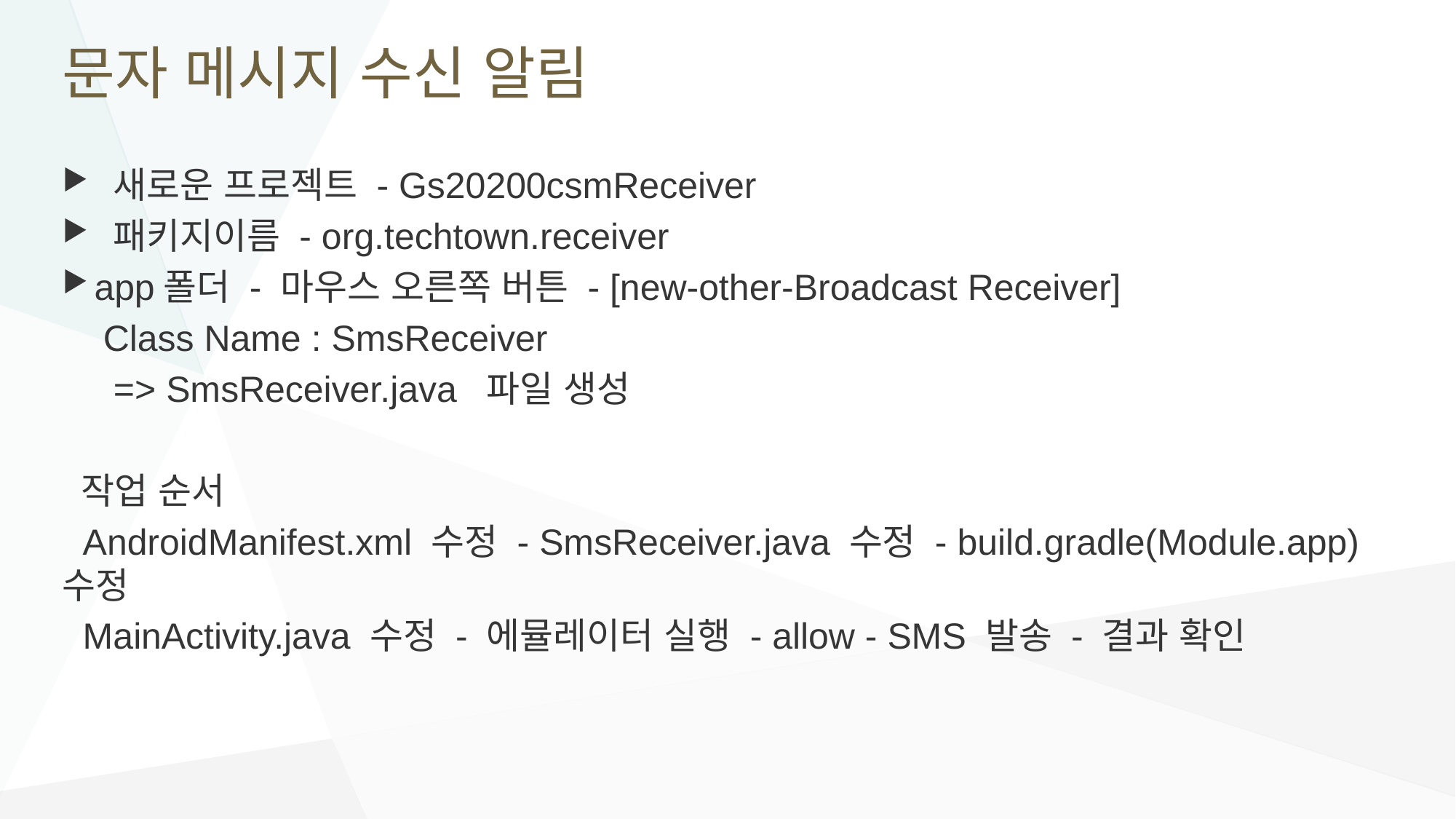

# 문자 메시지 수신 알림
 새로운 프로젝트 - Gs20200csmReceiver
 패키지이름 - org.techtown.receiver
app폴더 - 마우스 오른쪽 버튼 - [new-other-Broadcast Receiver]
    Class Name : SmsReceiver
     => SmsReceiver.java  파일 생성

 작업 순서
  AndroidManifest.xml 수정 - SmsReceiver.java 수정 - build.gradle(Module.app)수정
  MainActivity.java 수정 - 에뮬레이터 실행 - allow - SMS 발송 - 결과 확인